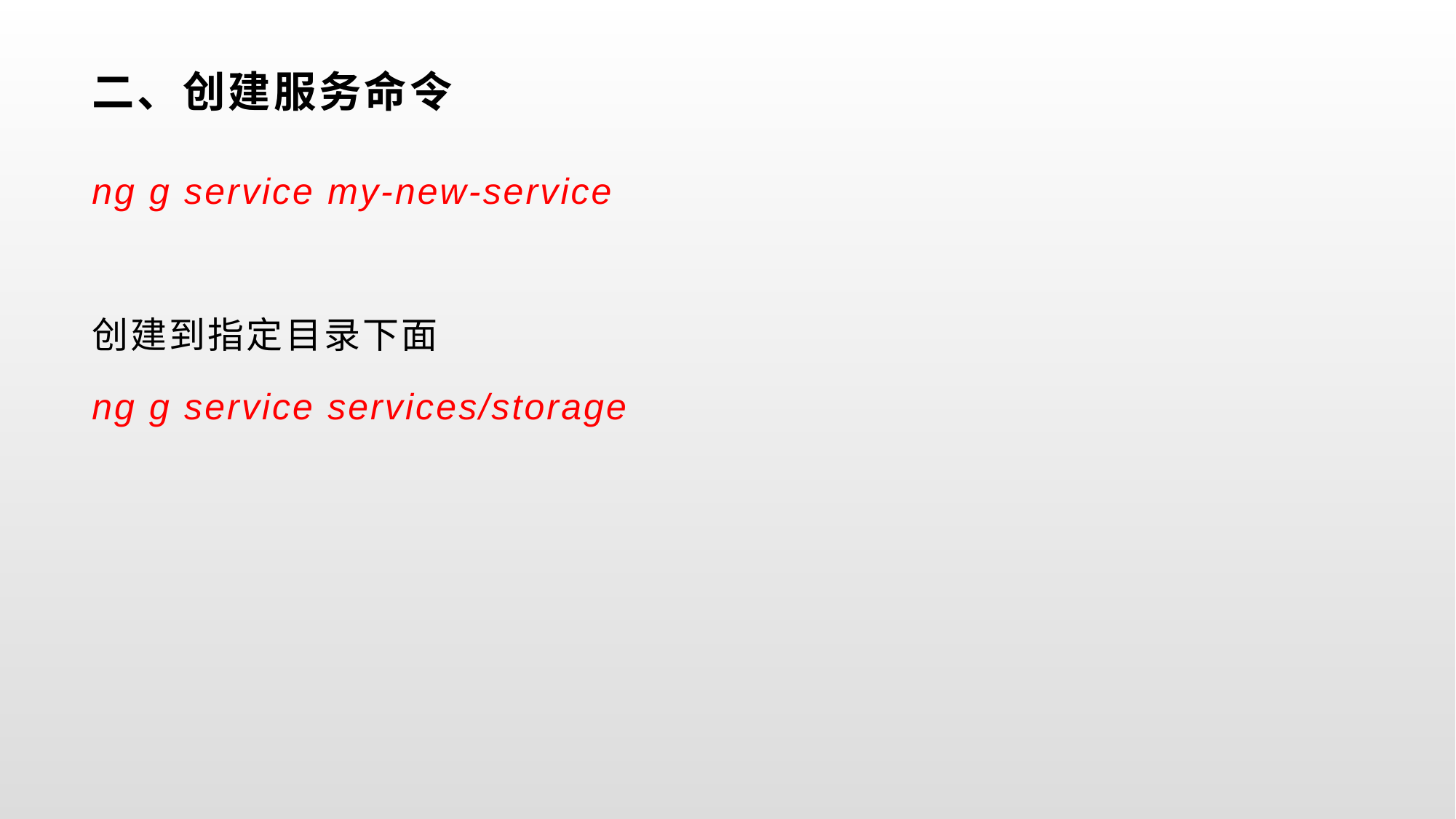

# 二、创建服务命令
ng g service my-new-service

创建到指定目录下面
ng g service services/storage